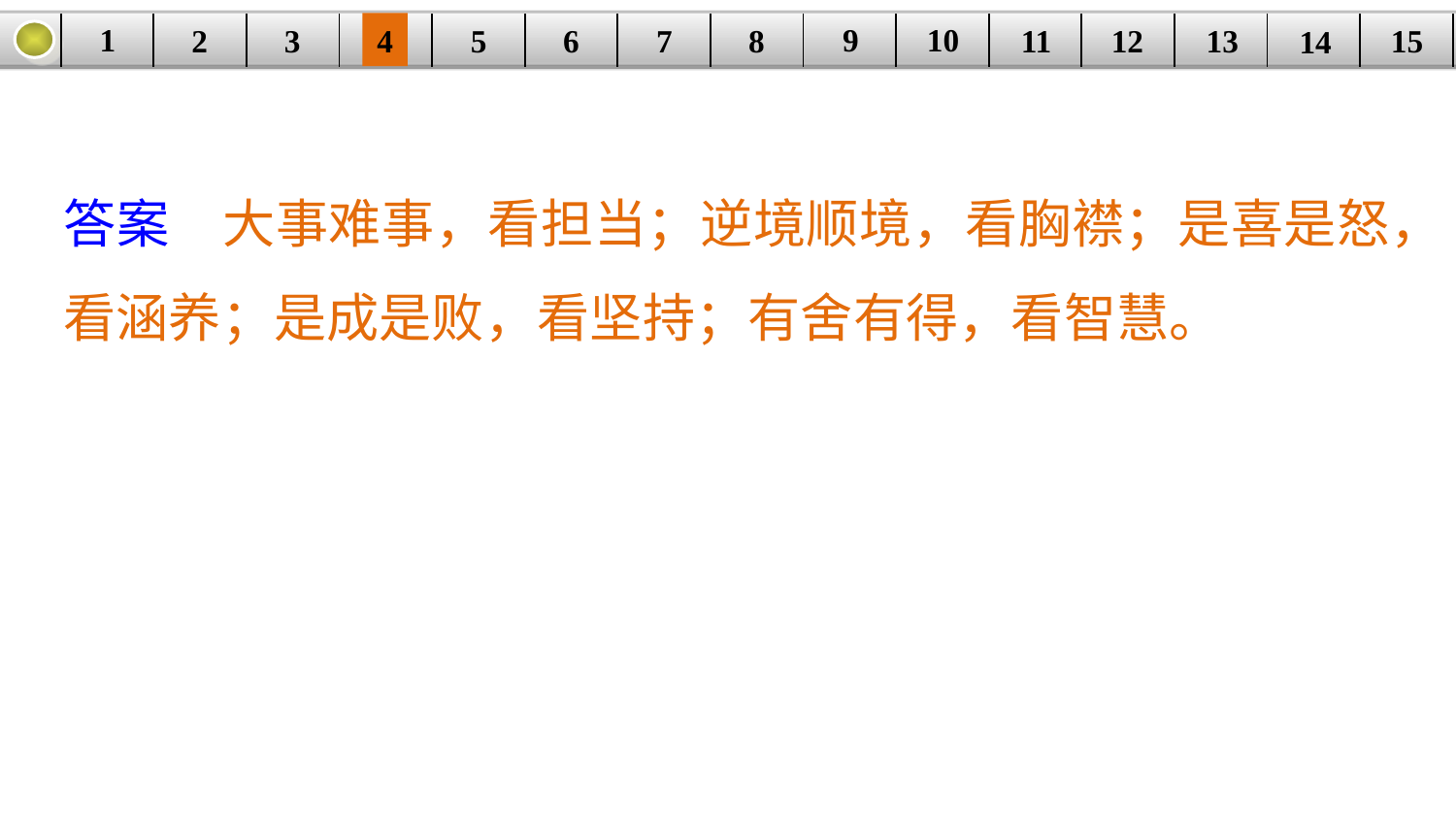

9
10
1
3
4
5
6
8
11
2
12
15
|  |  |  |  |  |  |  |  |  |  |  |  |  |  |  |
| --- | --- | --- | --- | --- | --- | --- | --- | --- | --- | --- | --- | --- | --- | --- |
7
13
14

答案　大事难事，看担当；逆境顺境，看胸襟；是喜是怒，看涵养；是成是败，看坚持；有舍有得，看智慧。